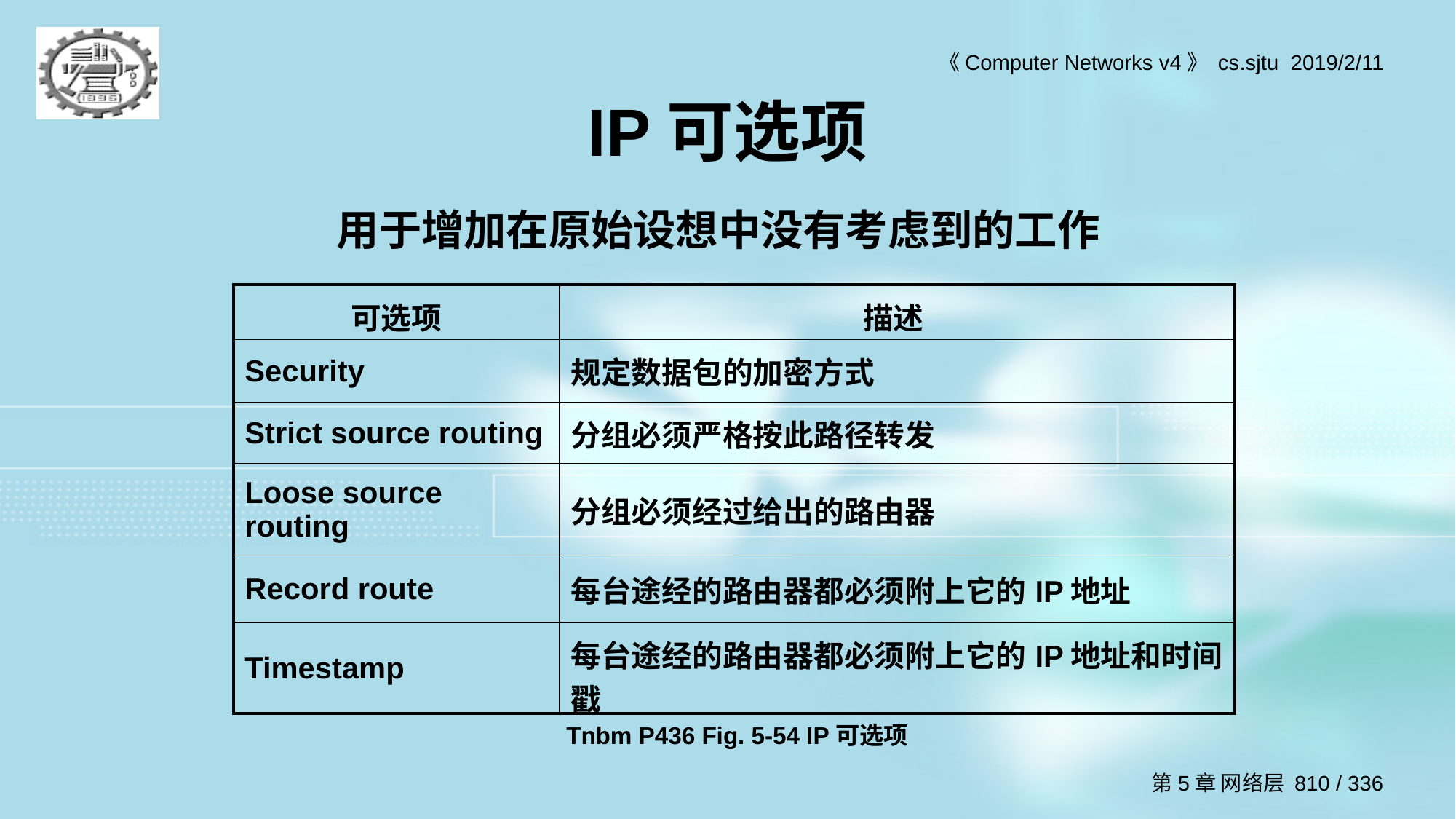

# IP可选项
用于增加在原始设想中没有考虑到的工作
| 可选项 | 描述 |
| --- | --- |
| Security | 规定数据包的加密方式 |
| Strict source routing | 分组必须严格按此路径转发 |
| Loose source routing | 分组必须经过给出的路由器 |
| Record route | 每台途经的路由器都必须附上它的IP地址 |
| Timestamp | 每台途经的路由器都必须附上它的IP地址和时间戳 |
Tnbm P436 Fig. 5-54 IP可选项